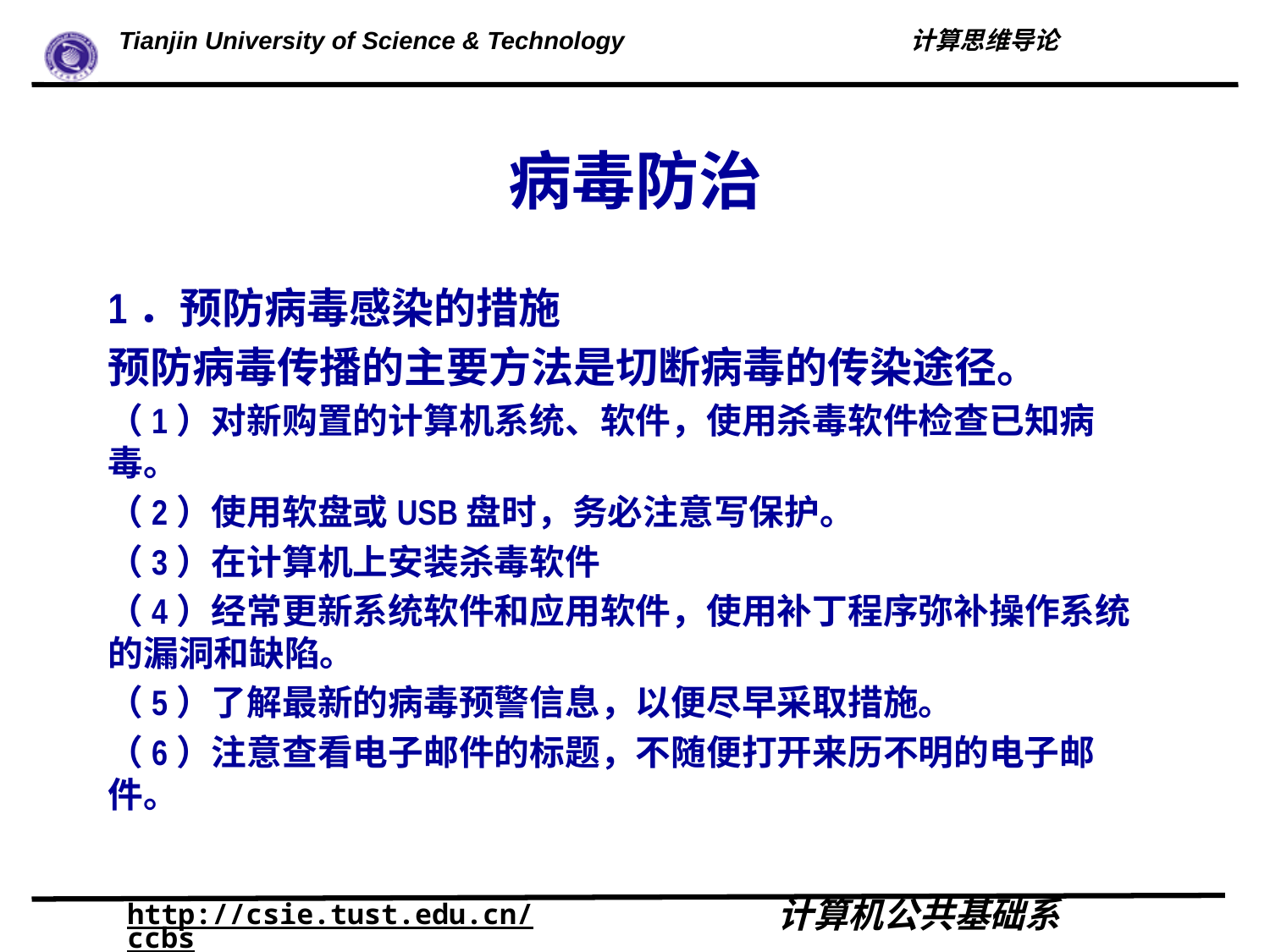

# 病毒防治
1．预防病毒感染的措施
预防病毒传播的主要方法是切断病毒的传染途径。
（1）对新购置的计算机系统、软件，使用杀毒软件检查已知病毒。
（2）使用软盘或USB盘时，务必注意写保护。
（3）在计算机上安装杀毒软件
（4）经常更新系统软件和应用软件，使用补丁程序弥补操作系统的漏洞和缺陷。
（5）了解最新的病毒预警信息，以便尽早采取措施。
（6）注意查看电子邮件的标题，不随便打开来历不明的电子邮件。